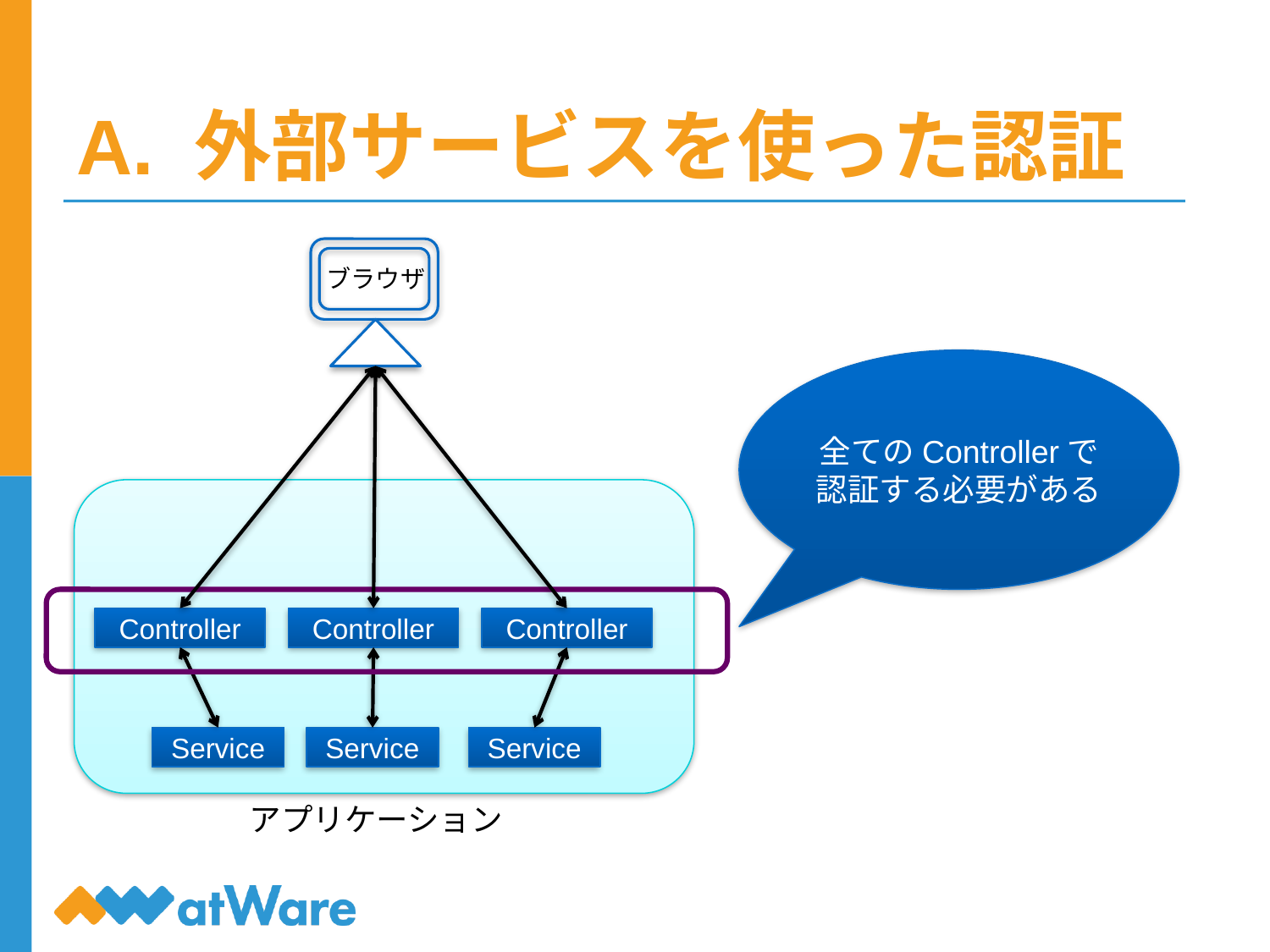

# A. 外部サービスを使った認証

ブラウザ

全てのControllerで
認証する必要がある

Controller
Controller
Controller
Service
Service
Service
アプリケーション